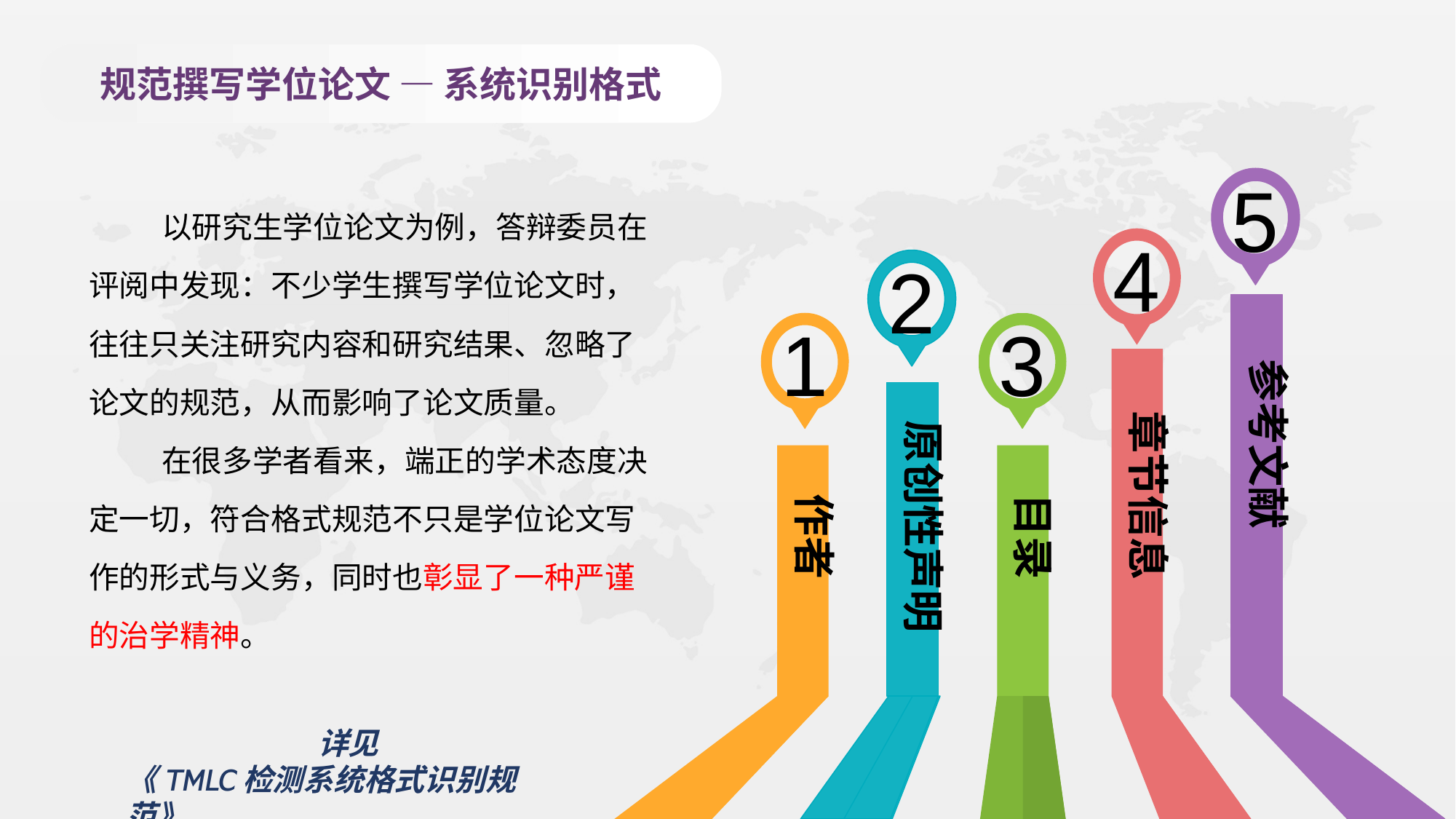

规范撰写学位论文 — 系统识别格式
5

参考文献

以研究生学位论文为例，答辩委员在评阅中发现：不少学生撰写学位论文时，往往只关注研究内容和研究结果、忽略了论文的规范，从而影响了论文质量。
在很多学者看来，端正的学术态度决定一切，符合格式规范不只是学位论文写作的形式与义务，同时也彰显了一种严谨的治学精神。
4

章节信息

2

原创性声明

1

作者

3

目录

详见
《TMLC检测系统格式识别规范》